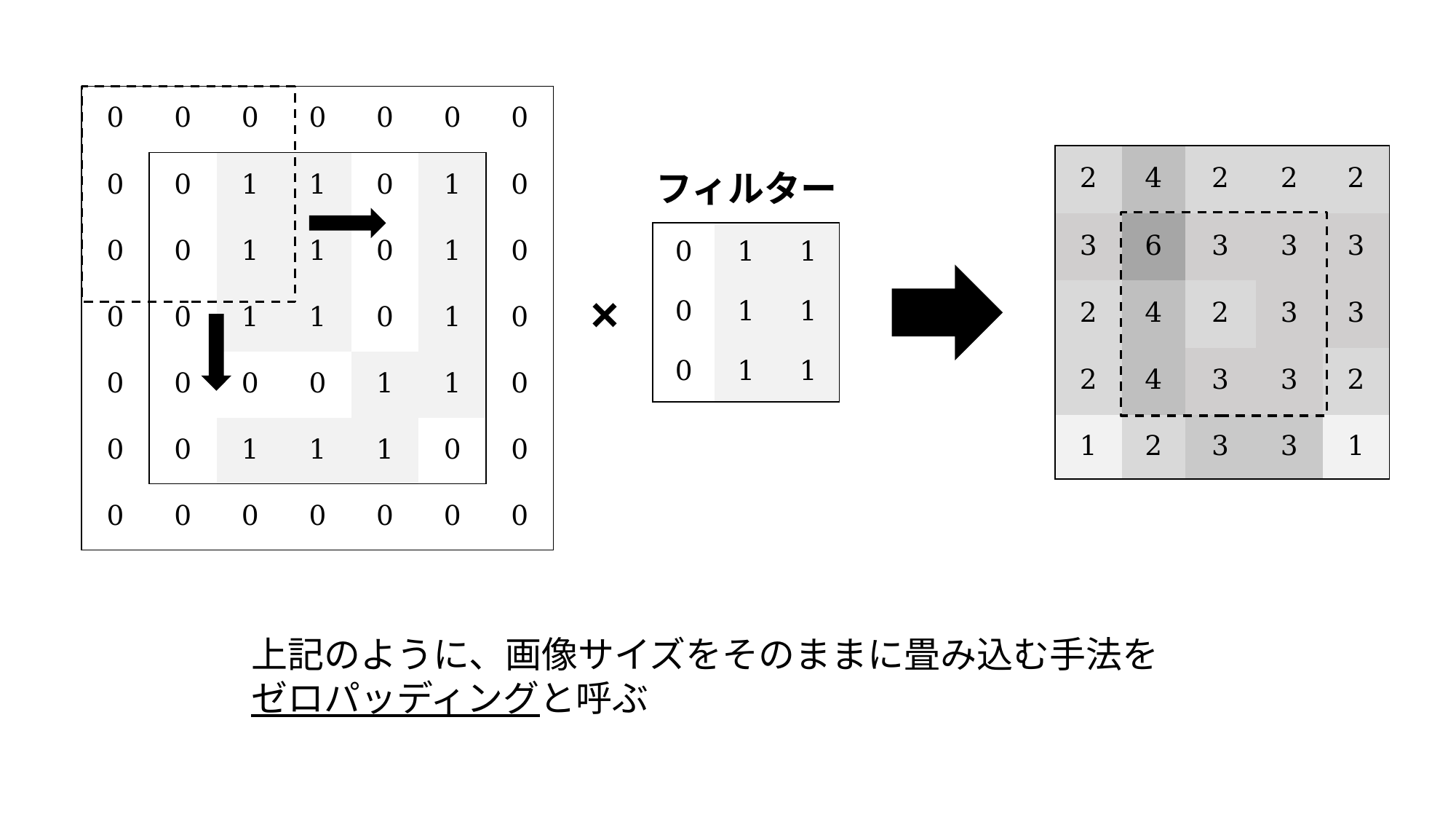

| 0 | 0 | 0 | 0 | 0 | 0 | 0 |
| --- | --- | --- | --- | --- | --- | --- |
| 0 | 0 | 1 | 1 | 0 | 1 | 0 |
| 0 | 0 | 1 | 1 | 0 | 1 | 0 |
| 0 | 0 | 1 | 1 | 0 | 1 | 0 |
| 0 | 0 | 0 | 0 | 1 | 1 | 0 |
| 0 | 0 | 1 | 1 | 1 | 0 | 0 |
| 0 | 0 | 0 | 0 | 0 | 0 | 0 |

| 2 | 4 | 2 | 2 | 2 |
| --- | --- | --- | --- | --- |
| 3 | 6 | 3 | 3 | 3 |
| 2 | 4 | 2 | 3 | 3 |
| 2 | 4 | 3 | 3 | 2 |
| 1 | 2 | 3 | 3 | 1 |
フィルター

| 0 | 1 | 1 |
| --- | --- | --- |
| 0 | 1 | 1 |
| 0 | 1 | 1 |

×

上記のように、画像サイズをそのままに畳み込む手法をゼロパッディングと呼ぶ